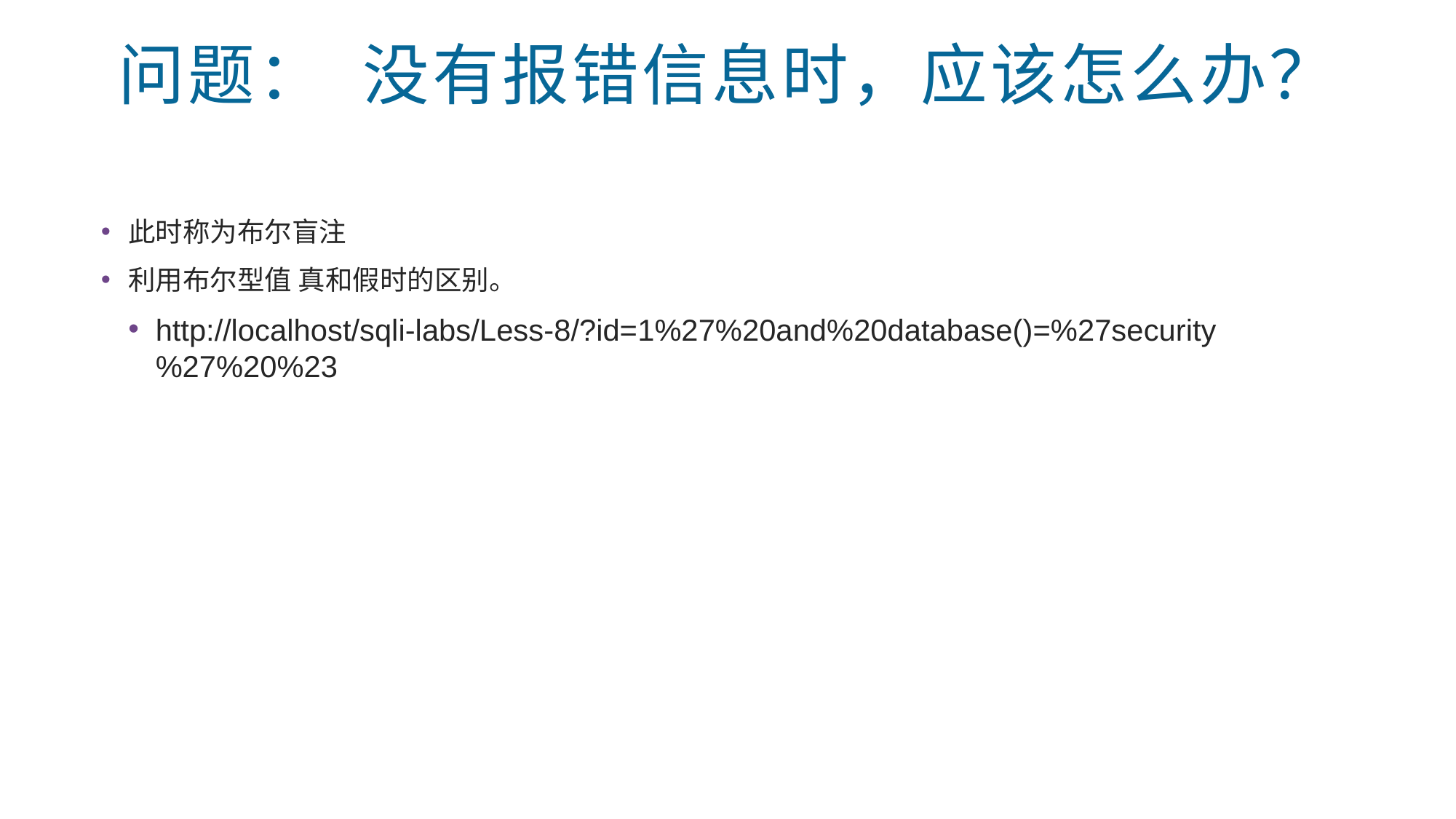

# 问题：  没有报错信息时，应该怎么办？
此时称为布尔盲注
利用布尔型值 真和假时的区别。
http://localhost/sqli-labs/Less-8/?id=1%27%20and%20database()=%27security%27%20%23